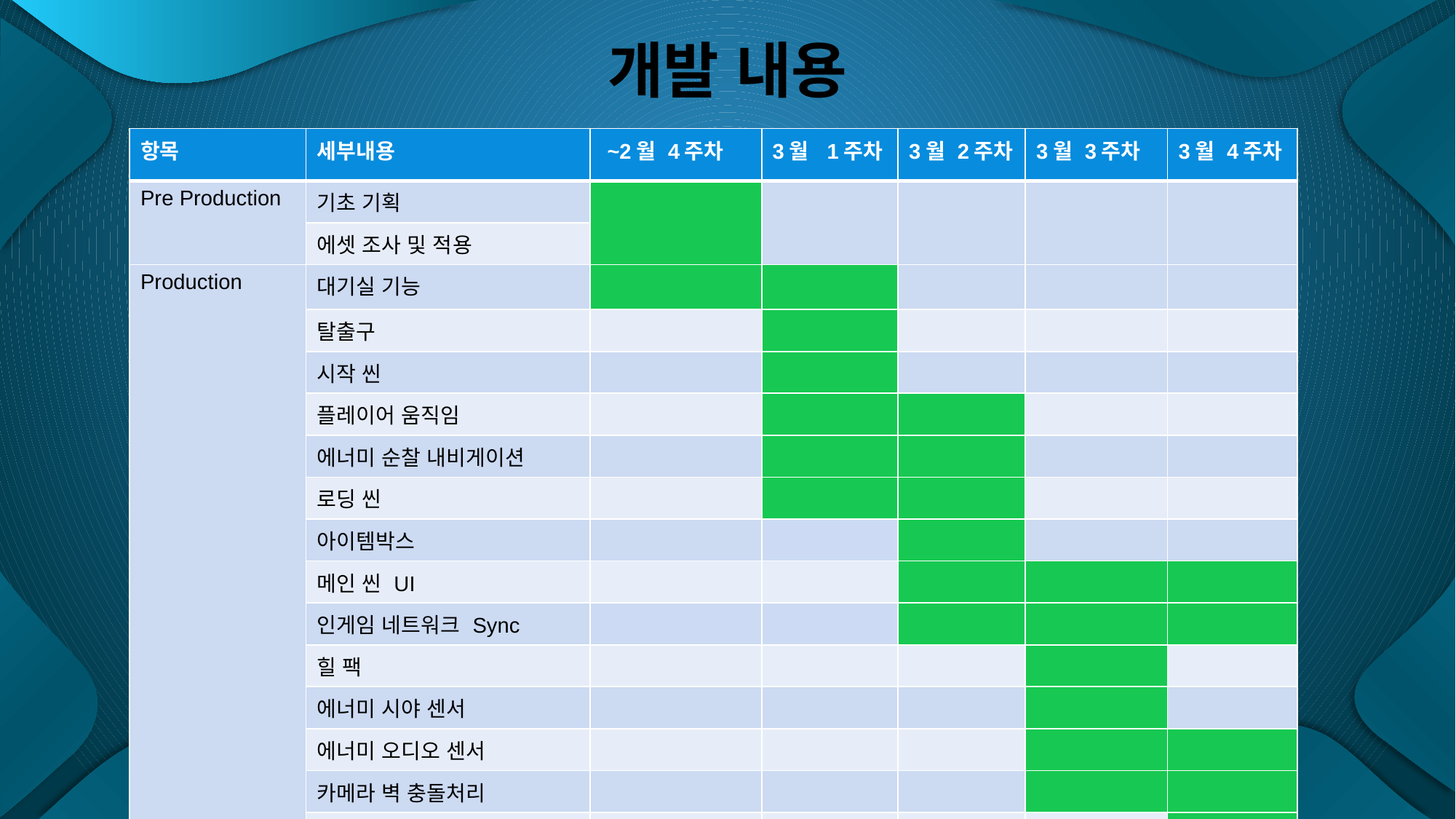

# 개발 내용
| 항목 | 세부내용 | ~2월 4주차 | 3월 1주차 | 3월 2주차 | 3월 3주차 | 3월 4주차 |
| --- | --- | --- | --- | --- | --- | --- |
| Pre Production | 기초 기획 |  |  |  |  |  |
|  | 에셋 조사 및 적용 |  |  |  |  |  |
| Production | 대기실 기능 |  |  |  |  |  |
|  | 탈출구 |  |  |  |  |  |
|  | 시작 씬 |  |  |  |  |  |
|  | 플레이어 움직임 |  |  |  |  |  |
|  | 에너미 순찰 내비게이션 |  |  |  |  |  |
|  | 로딩 씬 |  |  |  |  |  |
|  | 아이템박스 |  |  |  |  |  |
|  | 메인 씬 UI |  |  |  |  |  |
|  | 인게임 네트워크 Sync |  |  |  |  |  |
|  | 힐 팩 |  |  |  |  |  |
|  | 에너미 시야 센서 |  |  |  |  |  |
|  | 에너미 오디오 센서 |  |  |  |  |  |
|  | 카메라 벽 충돌처리 |  |  |  |  |  |
|  | 카메라 shader 적용 |  |  |  |  |  |